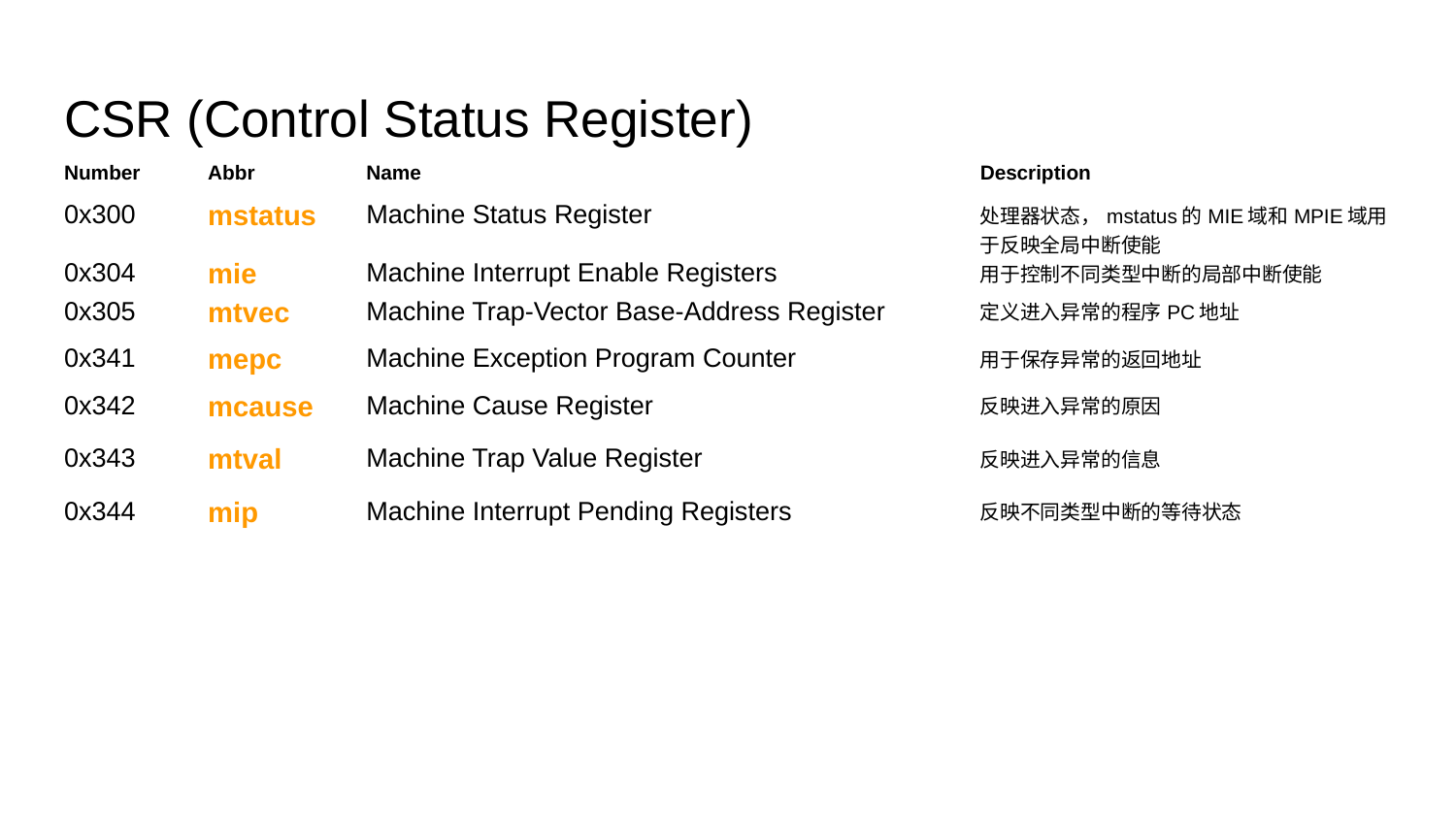

# CSR (Control Status Register)
| Number | Abbr | Name | Description |
| --- | --- | --- | --- |
| 0x300 | mstatus | Machine Status Register | 处理器状态，mstatus的MIE域和MPIE域用于反映全局中断使能 |
| 0x304 | mie | Machine Interrupt Enable Registers | 用于控制不同类型中断的局部中断使能 |
| 0x305 | mtvec | Machine Trap-Vector Base-Address Register | 定义进入异常的程序PC地址 |
| 0x341 | mepc | Machine Exception Program Counter | 用于保存异常的返回地址 |
| 0x342 | mcause | Machine Cause Register | 反映进入异常的原因 |
| 0x343 | mtval | Machine Trap Value Register | 反映进入异常的信息 |
| 0x344 | mip | Machine Interrupt Pending Registers | 反映不同类型中断的等待状态 |